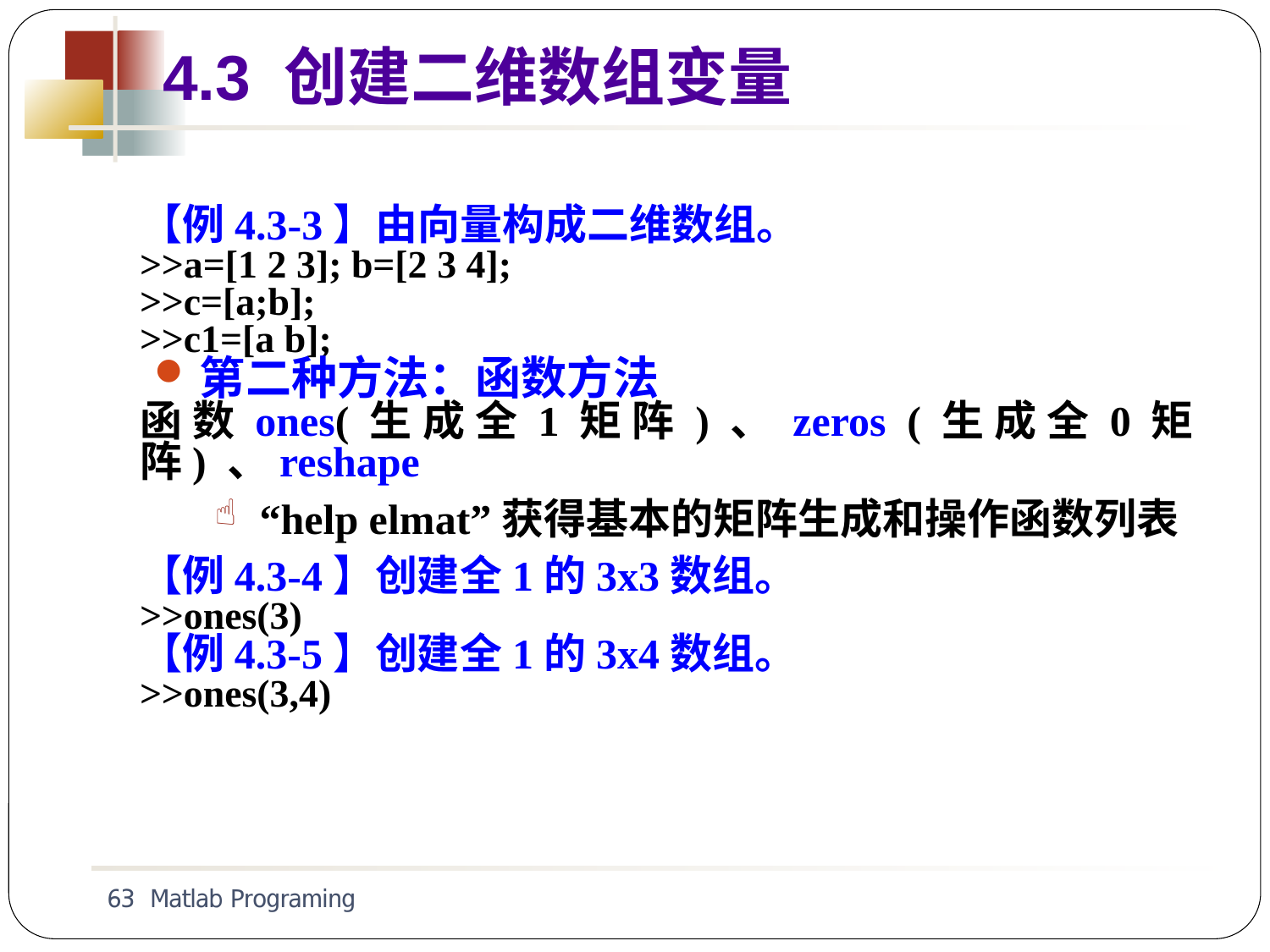

【例4.3-3】由向量构成二维数组。
>>a=[1 2 3]; b=[2 3 4];
>>c=[a;b];
>>c1=[a b];
第二种方法：函数方法
函数ones(生成全1矩阵)、zeros (生成全0矩阵) 、reshape
“help elmat”获得基本的矩阵生成和操作函数列表
【例4.3-4】创建全1的3x3数组。
>>ones(3)
【例4.3-5】创建全1的3x4数组。
>>ones(3,4)
4.3 创建二维数组变量

63  Matlab Programing